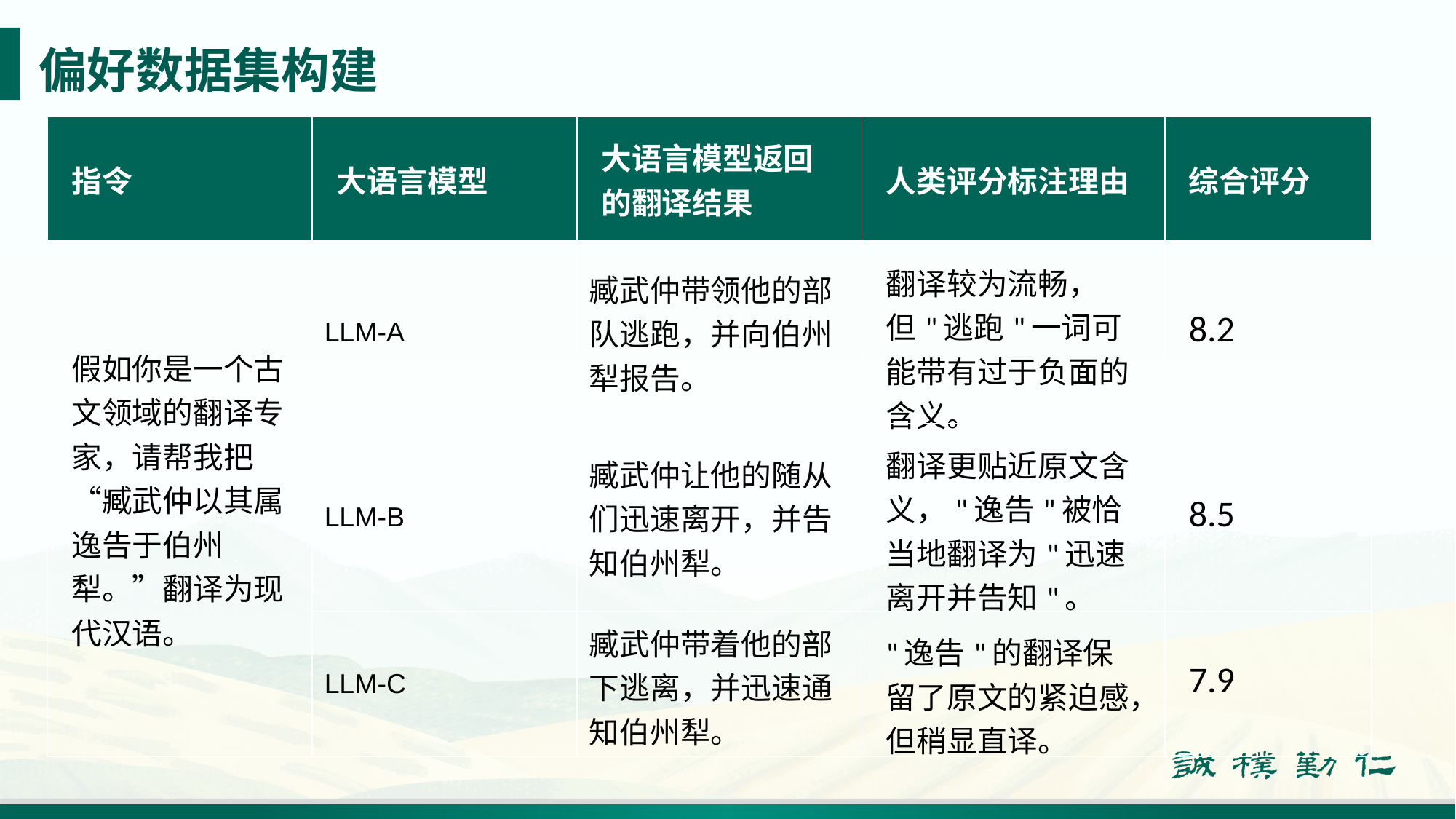

偏好数据集构建
| 指令 | 大语言模型 | 大语言模型返回的翻译结果 | 人类评分标注理由 | 综合评分 |
| --- | --- | --- | --- | --- |
| 假如你是一个古文领域的翻译专家，请帮我把“臧武仲以其属逸告于伯州犁。”翻译为现代汉语。 | LLM-A | 臧武仲带领他的部队逃跑，并向伯州犁报告。 | 翻译较为流畅，但"逃跑"一词可能带有过于负面的含义。 | 8.2 |
|  | LLM-B | 臧武仲让他的随从们迅速离开，并告知伯州犁。 | 翻译更贴近原文含义，"逸告"被恰当地翻译为"迅速离开并告知"。 | 8.5 |
|  | LLM-C | 臧武仲带着他的部下逃离，并迅速通知伯州犁。 | "逸告"的翻译保留了原文的紧迫感，但稍显直译。 | 7.9 |